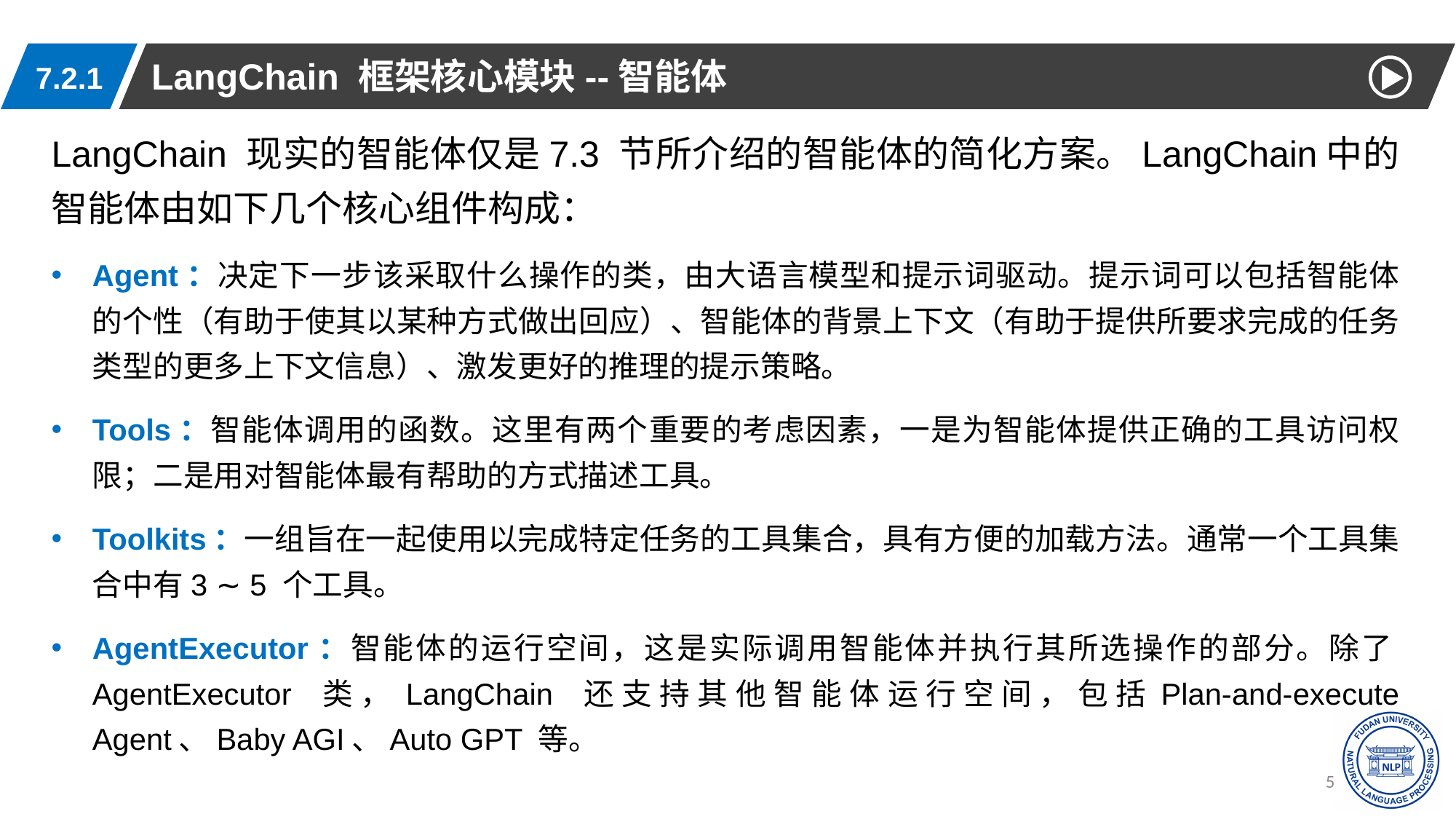

LangChain 框架核心模块--智能体
7.2.1

LangChain 现实的智能体仅是7.3 节所介绍的智能体的简化方案。LangChain中的智能体由如下几个核心组件构成：
Agent：决定下一步该采取什么操作的类，由大语言模型和提示词驱动。提示词可以包括智能体的个性（有助于使其以某种方式做出回应）、智能体的背景上下文（有助于提供所要求完成的任务类型的更多上下文信息）、激发更好的推理的提示策略。
Tools：智能体调用的函数。这里有两个重要的考虑因素，一是为智能体提供正确的工具访问权限；二是用对智能体最有帮助的方式描述工具。
Toolkits：一组旨在一起使用以完成特定任务的工具集合，具有方便的加载方法。通常一个工具集合中有3 ∼ 5 个工具。
AgentExecutor：智能体的运行空间，这是实际调用智能体并执行其所选操作的部分。除了AgentExecutor 类，LangChain 还支持其他智能体运行空间，包括Plan-and-execute Agent、Baby AGI、Auto GPT 等。
58